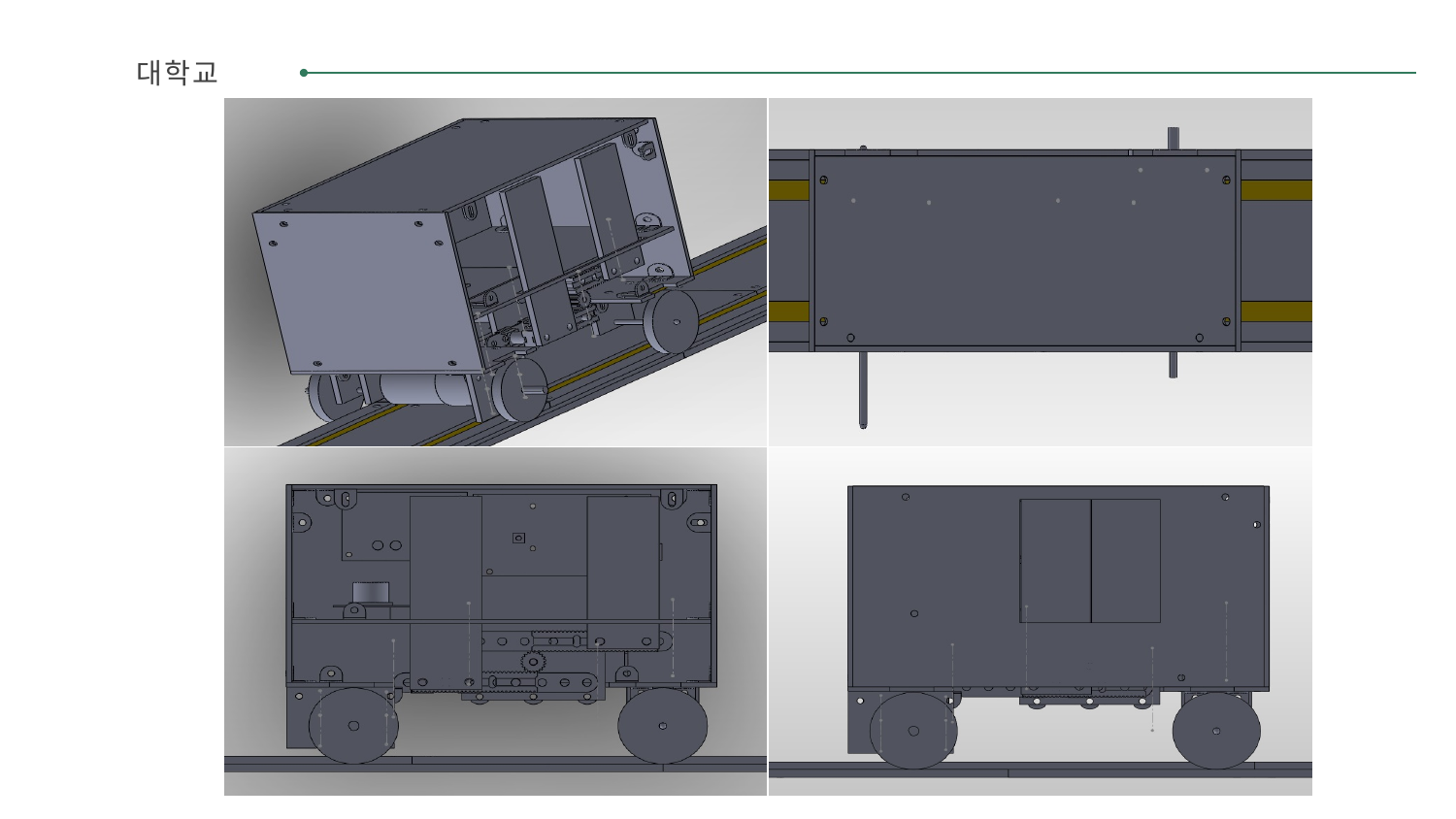

대 학 교
|  |  |
| --- | --- |
|  |  |